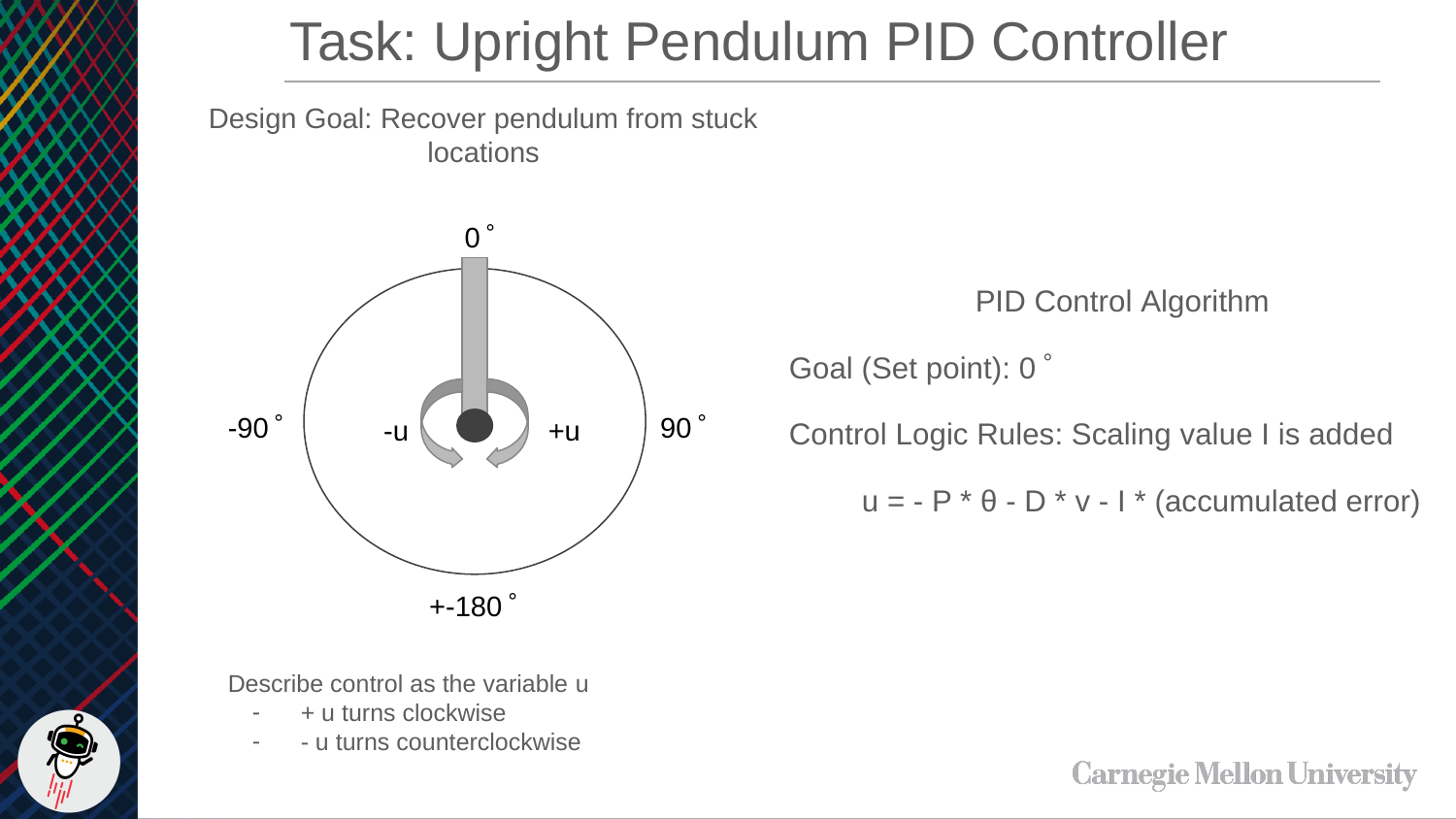

Task: Upright Pendulum PID Controller
Design Goal: Recover pendulum from stuck locations
0゜

-90゜
90゜
-u
+u
+-180゜
PID Control Algorithm
Goal (Set point): 0゜
Control Logic Rules: Scaling value I is added
u = - P * θ - D * v - I * (accumulated error)
Describe control as the variable u
+ u turns clockwise
- u turns counterclockwise